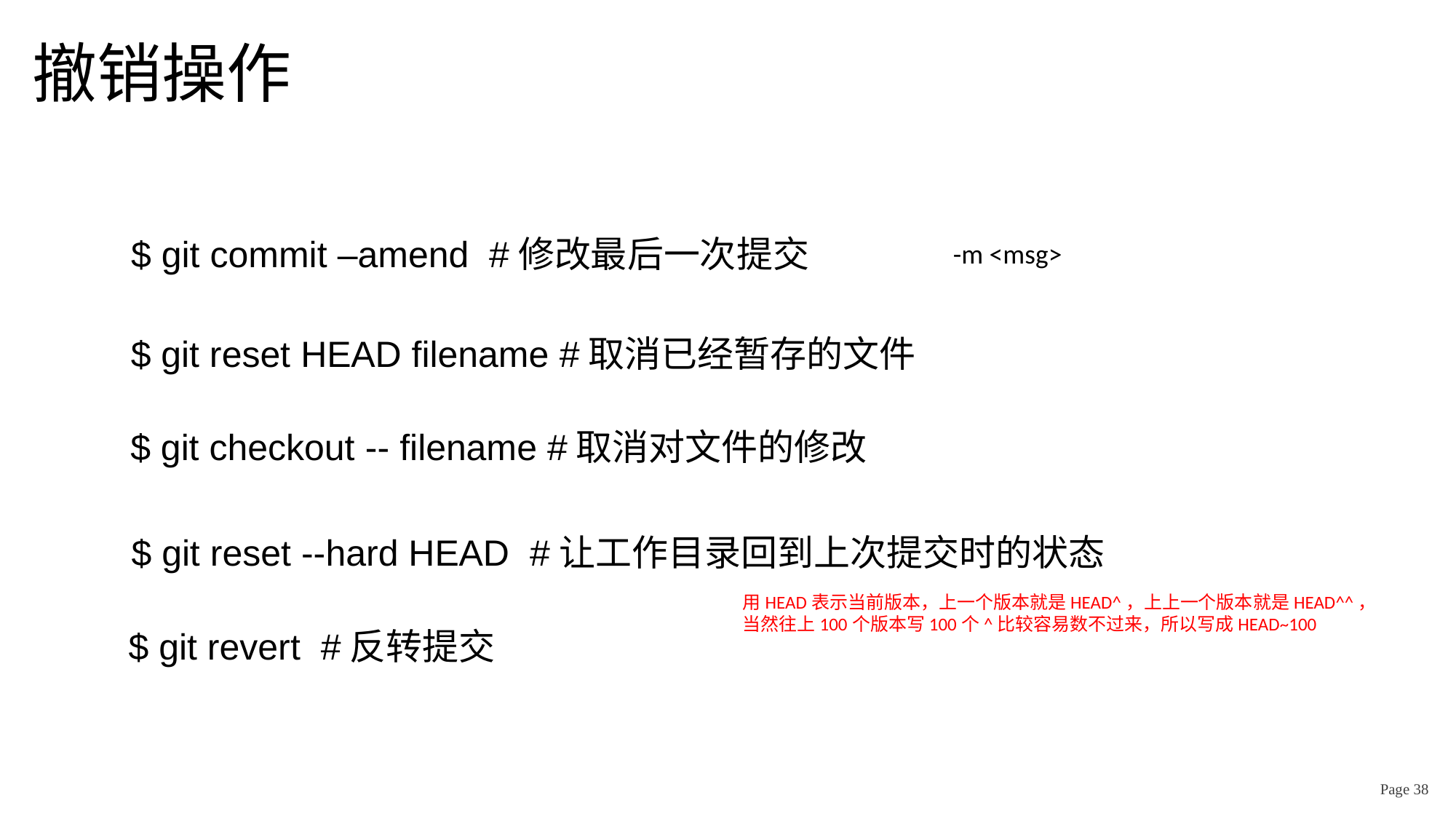

# 撤销操作
$ git commit –amend  #修改最后一次提交
-m <msg>
$ git reset HEAD filename #取消已经暂存的文件
$ git checkout -- filename #取消对文件的修改
$ git reset --hard HEAD  #让工作目录回到上次提交时的状态
用HEAD表示当前版本，上一个版本就是HEAD^，上上一个版本就是HEAD^^，
当然往上100个版本写100个^比较容易数不过来，所以写成HEAD~100
$ git revert  #反转提交